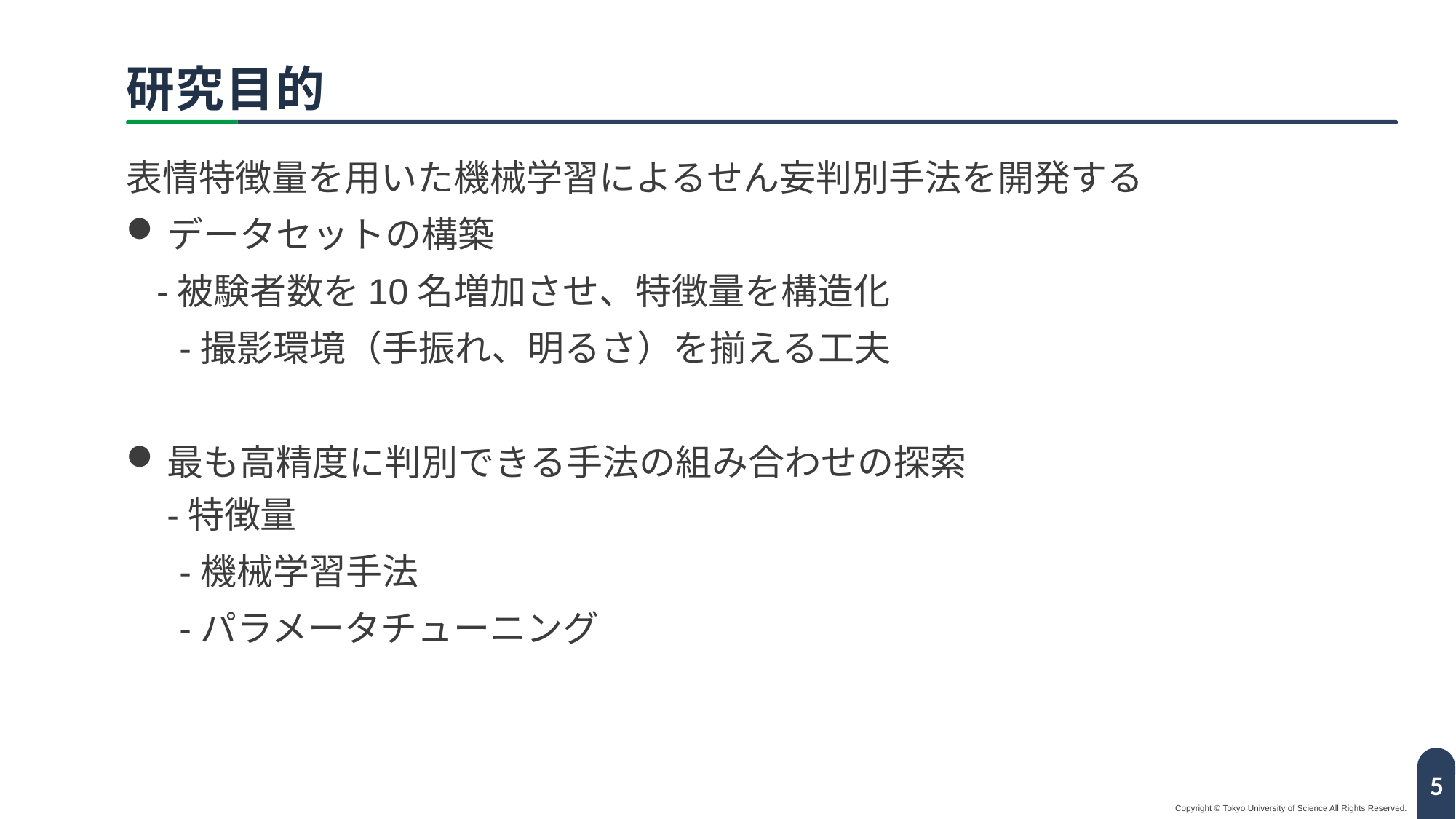

# 研究目的
表情特徴量を用いた機械学習によるせん妄判別手法を開発する
データセットの構築
   -被験者数を10名増加させ、特徴量を構造化
　 -撮影環境（手振れ、明るさ）を揃える工夫

最も高精度に判別できる手法の組み合わせの探索
-特徴量
　 -機械学習手法
　 -パラメータチューニング